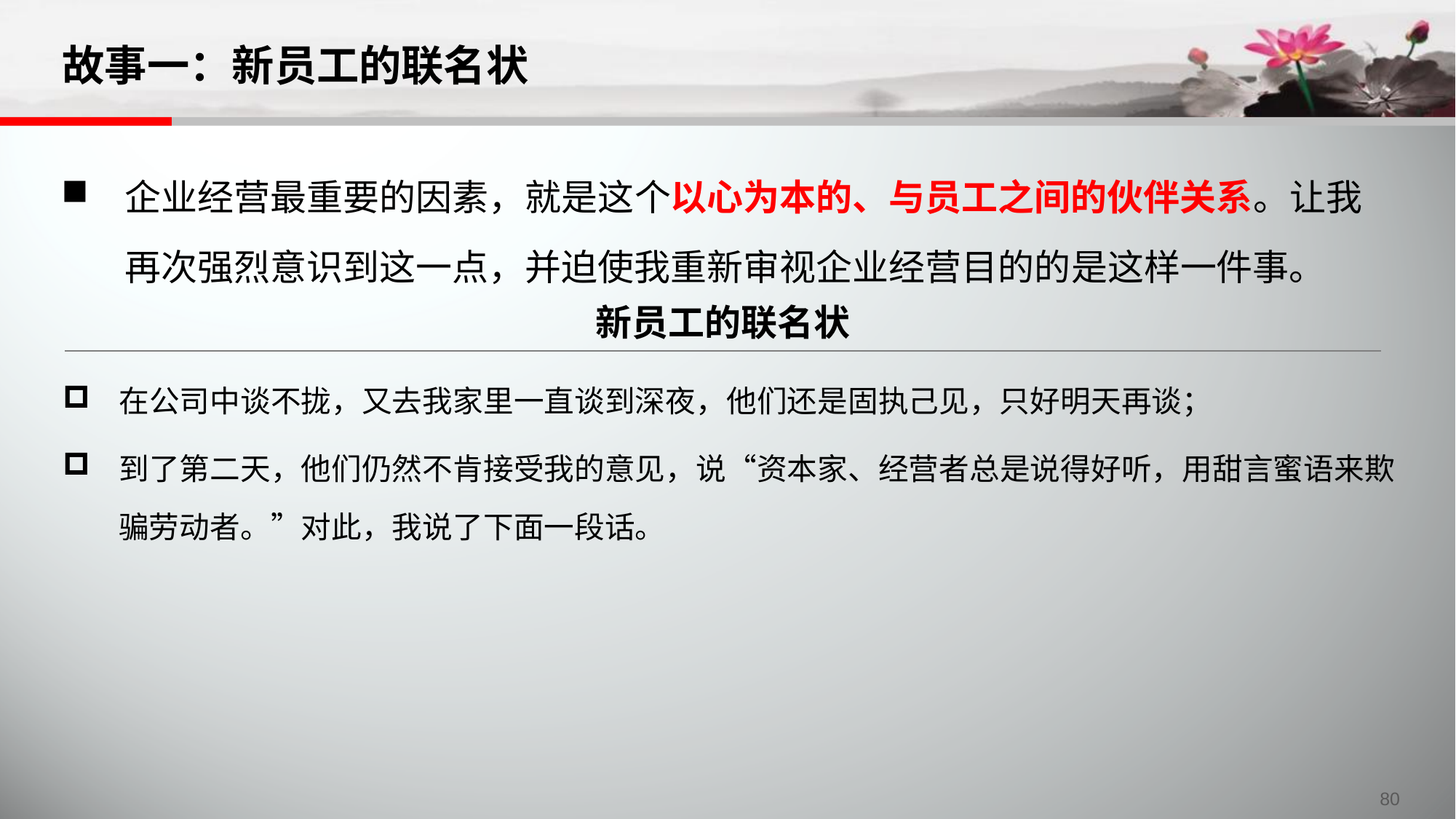

# 故事一：新员工的联名状
企业经营最重要的因素，就是这个以心为本的、与员工之间的伙伴关系。让我再次强烈意识到这一点，并迫使我重新审视企业经营目的的是这样一件事。
新员工的联名状
在公司中谈不拢，又去我家里一直谈到深夜，他们还是固执己见，只好明天再谈；
到了第二天，他们仍然不肯接受我的意见，说“资本家、经营者总是说得好听，用甜言蜜语来欺骗劳动者。”对此，我说了下面一段话。
80